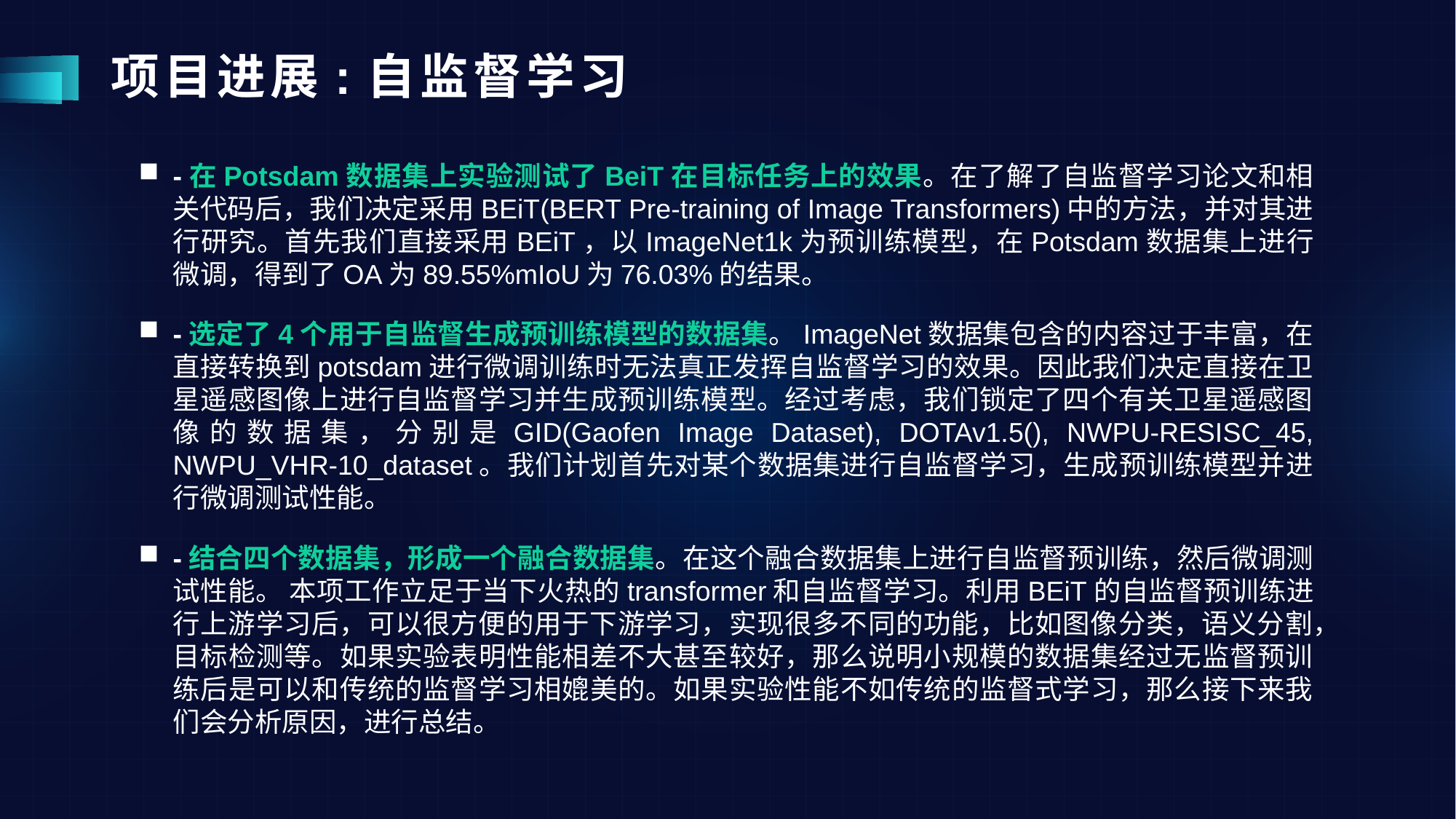

# 项目进展:自监督学习
-在Potsdam数据集上实验测试了BeiT在目标任务上的效果。在了解了自监督学习论文和相关代码后，我们决定采用BEiT(BERT Pre-training of Image Transformers)中的方法，并对其进行研究。首先我们直接采用BEiT，以ImageNet1k为预训练模型，在Potsdam数据集上进行微调，得到了OA为89.55%mIoU为76.03%的结果。
-选定了4个用于自监督生成预训练模型的数据集。ImageNet数据集包含的内容过于丰富，在直接转换到potsdam进行微调训练时无法真正发挥自监督学习的效果。因此我们决定直接在卫星遥感图像上进行自监督学习并生成预训练模型。经过考虑，我们锁定了四个有关卫星遥感图像的数据集，分别是GID(Gaofen Image Dataset), DOTAv1.5(), NWPU-RESISC_45, NWPU_VHR-10_dataset。我们计划首先对某个数据集进行自监督学习，生成预训练模型并进行微调测试性能。
-结合四个数据集，形成一个融合数据集。在这个融合数据集上进行自监督预训练，然后微调测试性能。 本项工作立足于当下火热的transformer和自监督学习。利用BEiT的自监督预训练进行上游学习后，可以很方便的用于下游学习，实现很多不同的功能，比如图像分类，语义分割，目标检测等。如果实验表明性能相差不大甚至较好，那么说明小规模的数据集经过无监督预训练后是可以和传统的监督学习相媲美的。如果实验性能不如传统的监督式学习，那么接下来我们会分析原因，进行总结。